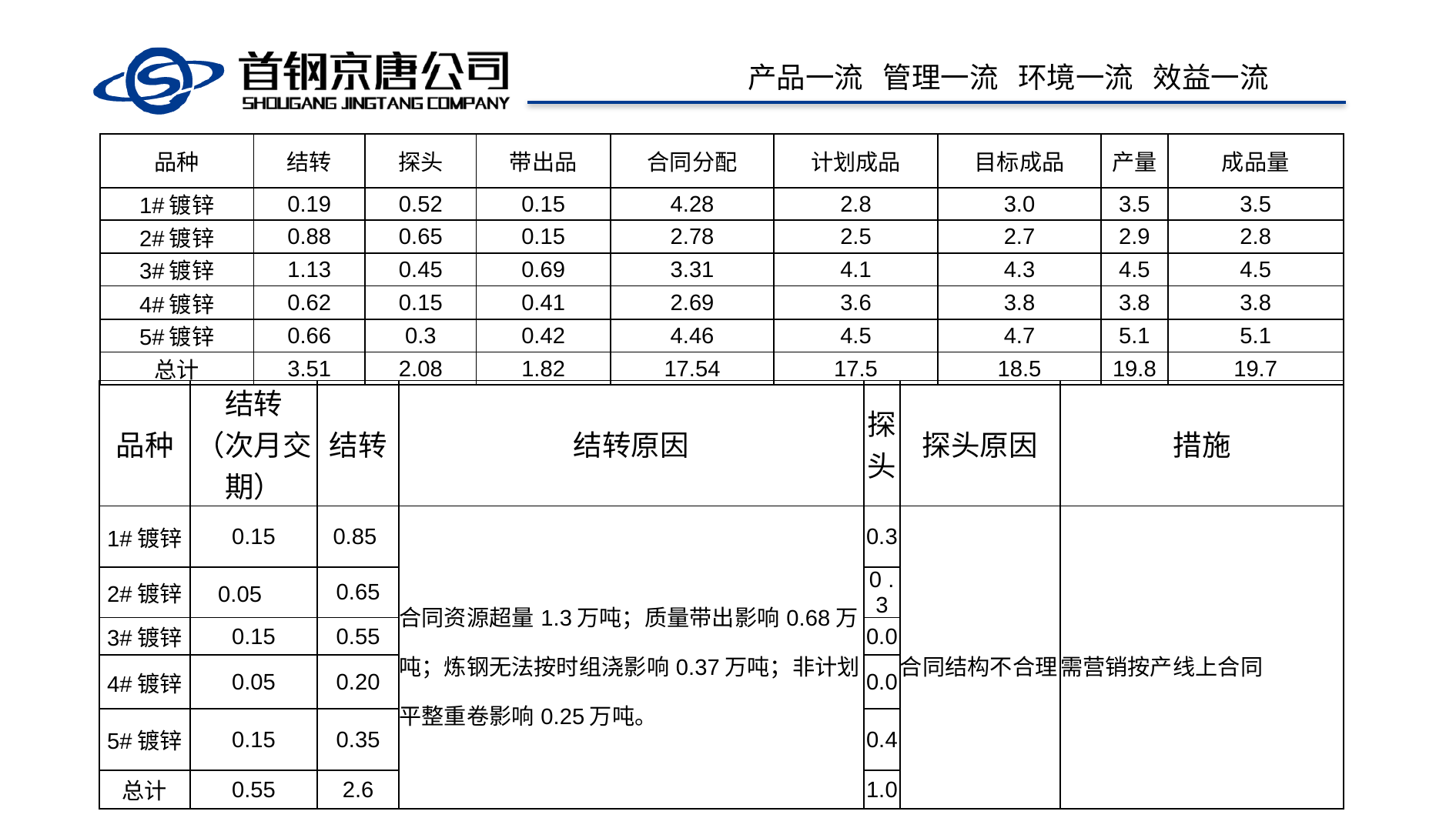

| 品种 | 结转 | 探头 | 带出品 | 合同分配 | 计划成品 | 目标成品 | 产量 | 成品量 |
| --- | --- | --- | --- | --- | --- | --- | --- | --- |
| 1#镀锌 | 0.19 | 0.52 | 0.15 | 4.28 | 2.8 | 3.0 | 3.5 | 3.5 |
| 2#镀锌 | 0.88 | 0.65 | 0.15 | 2.78 | 2.5 | 2.7 | 2.9 | 2.8 |
| 3#镀锌 | 1.13 | 0.45 | 0.69 | 3.31 | 4.1 | 4.3 | 4.5 | 4.5 |
| 4#镀锌 | 0.62 | 0.15 | 0.41 | 2.69 | 3.6 | 3.8 | 3.8 | 3.8 |
| 5#镀锌 | 0.66 | 0.3 | 0.42 | 4.46 | 4.5 | 4.7 | 5.1 | 5.1 |
| 总计 | 3.51 | 2.08 | 1.82 | 17.54 | 17.5 | 18.5 | 19.8 | 19.7 |
| 品种 | 结转 （次月交期） | 结转 | 结转原因 | 探头 | 探头原因 | 措施 |
| --- | --- | --- | --- | --- | --- | --- |
| 1#镀锌 | 0.15 | 0.85 | 合同资源超量1.3万吨；质量带出影响0.68万吨；炼钢无法按时组浇影响0.37万吨；非计划平整重卷影响0.25万吨。 | 0.3 | 合同结构不合理 | 需营销按产线上合同 |
| 2#镀锌 | 0.05 | 0.65 |  | 0 .3 |  |  |
| 3#镀锌 | 0.15 | 0.55 |  | 0.0 |  |  |
| 4#镀锌 | 0.05 | 0.20 |  | 0.0 |  |  |
| 5#镀锌 | 0.15 | 0.35 |  | 0.4 |  |  |
| 总计 | 0.55 | 2.6 |  | 1.0 |  |  |